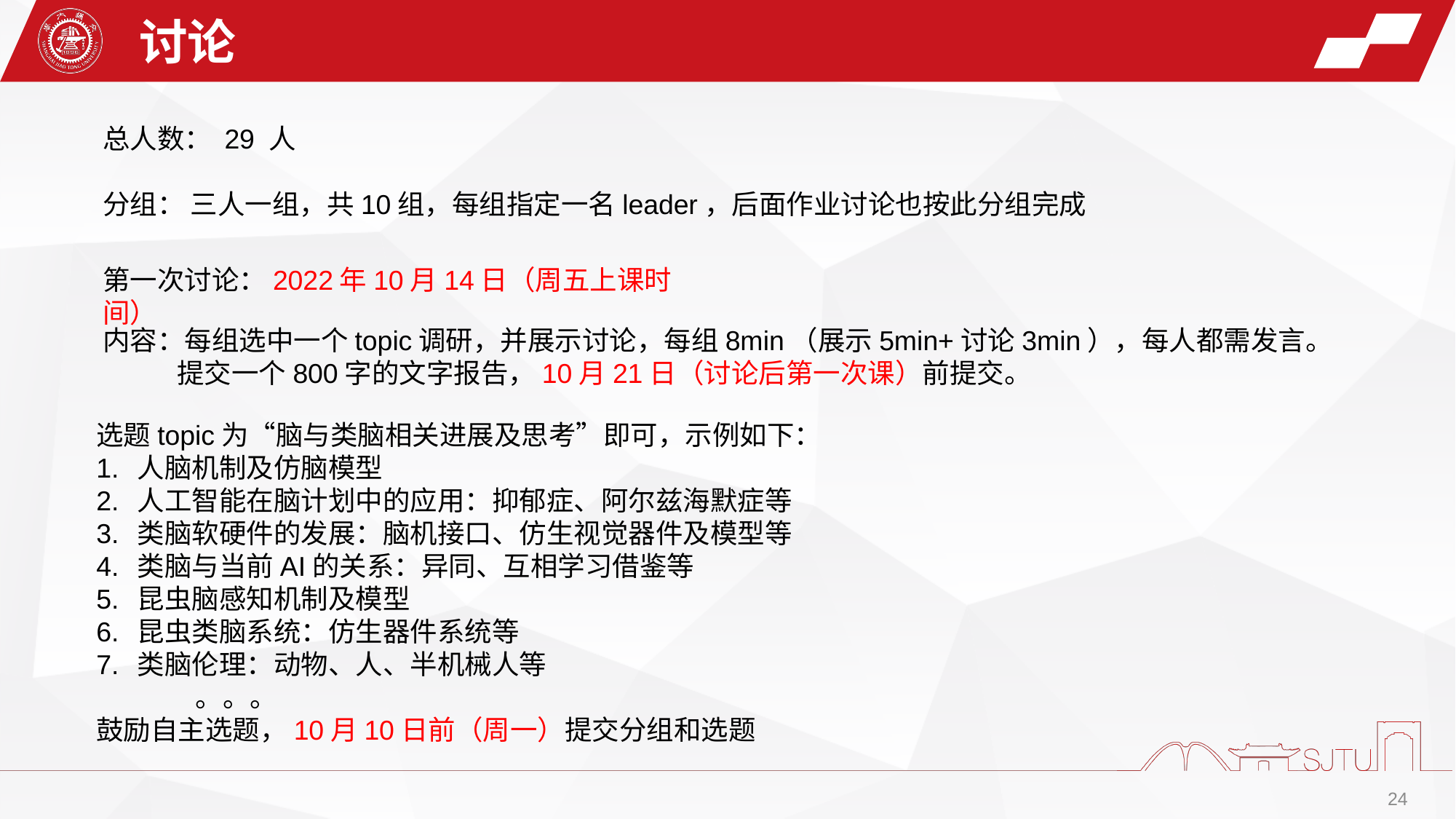

讨论
总人数： 29 人

分组： 三人一组，共10组，每组指定一名leader，后面作业讨论也按此分组完成
第一次讨论：2022年10月14日（周五上课时间）
内容：每组选中一个topic调研，并展示讨论，每组8min（展示5min+讨论3min），每人都需发言。
           提交一个800字的文字报告，10月21日（讨论后第一次课）前提交。
选题topic为“脑与类脑相关进展及思考”即可，示例如下：
人脑机制及仿脑模型
人工智能在脑计划中的应用：抑郁症、阿尔兹海默症等
类脑软硬件的发展：脑机接口、仿生视觉器件及模型等
类脑与当前AI的关系：异同、互相学习借鉴等
昆虫脑感知机制及模型
昆虫类脑系统：仿生器件系统等
类脑伦理：动物、人、半机械人等
               。。。
鼓励自主选题，10月10日前（周一）提交分组和选题

24